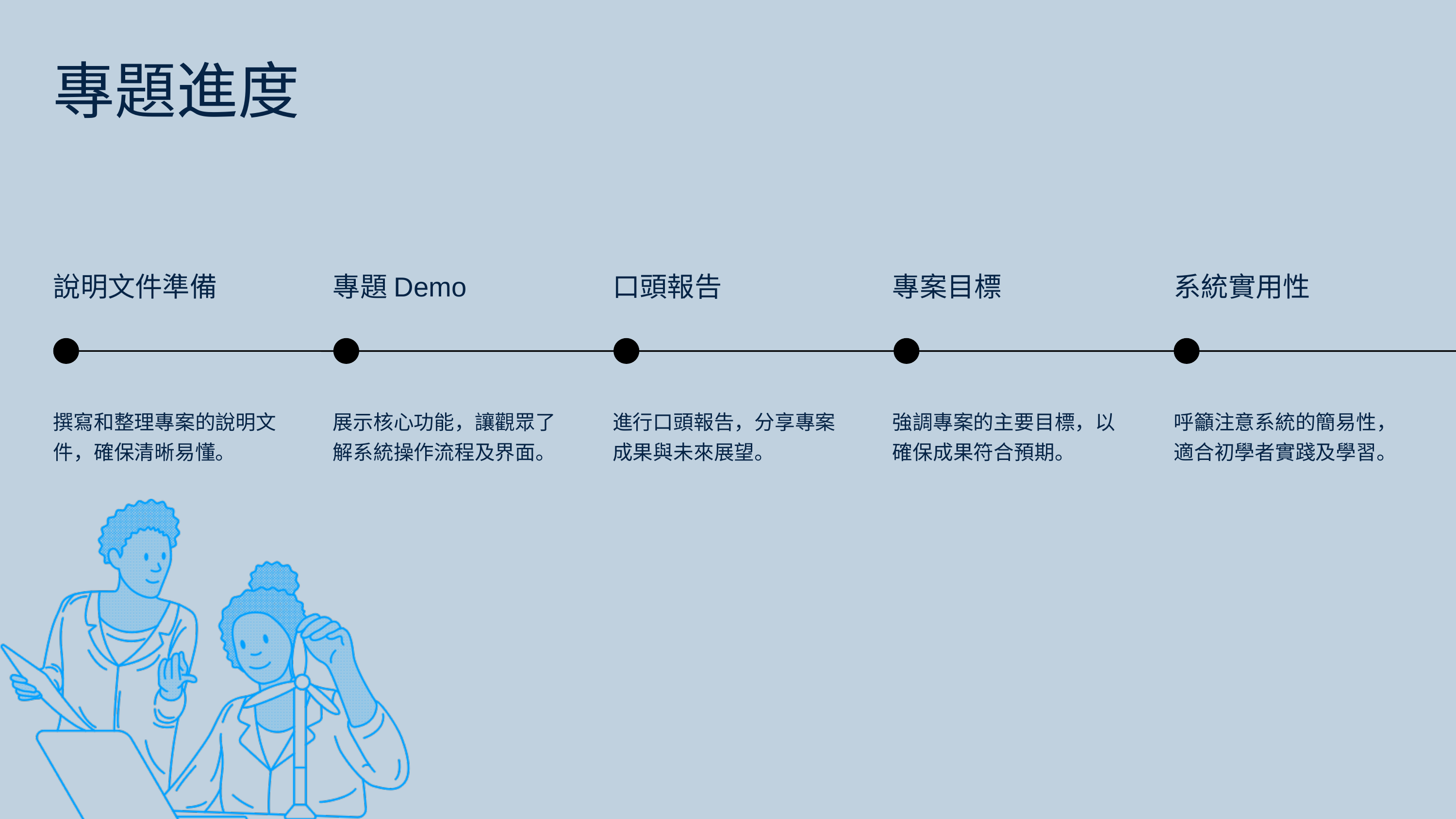

專題進度
說明文件準備
專題Demo
口頭報告
專案目標
系統實用性

撰寫和整理專案的說明文件，確保清晰易懂。
展示核心功能，讓觀眾了解系統操作流程及界面。
進行口頭報告，分享專案成果與未來展望。
強調專案的主要目標，以確保成果符合預期。
呼籲注意系統的簡易性，適合初學者實踐及學習。